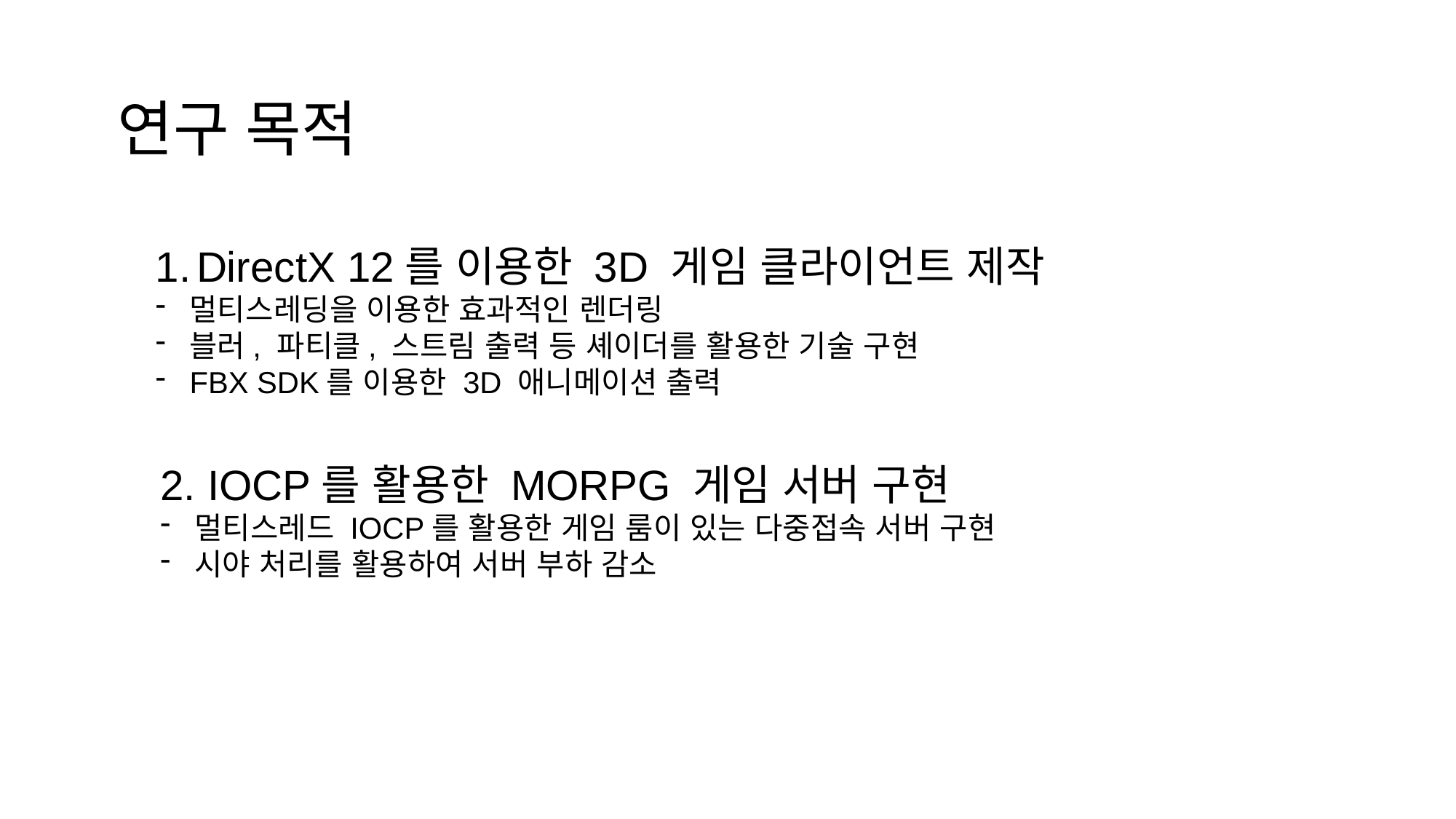

연구 목적
DirectX 12를 이용한 3D 게임 클라이언트 제작
멀티스레딩을 이용한 효과적인 렌더링
블러, 파티클, 스트림 출력 등 셰이더를 활용한 기술 구현
FBX SDK를 이용한 3D 애니메이션 출력
2. IOCP를 활용한 MORPG 게임 서버 구현
멀티스레드 IOCP를 활용한 게임 룸이 있는 다중접속 서버 구현
시야 처리를 활용하여 서버 부하 감소